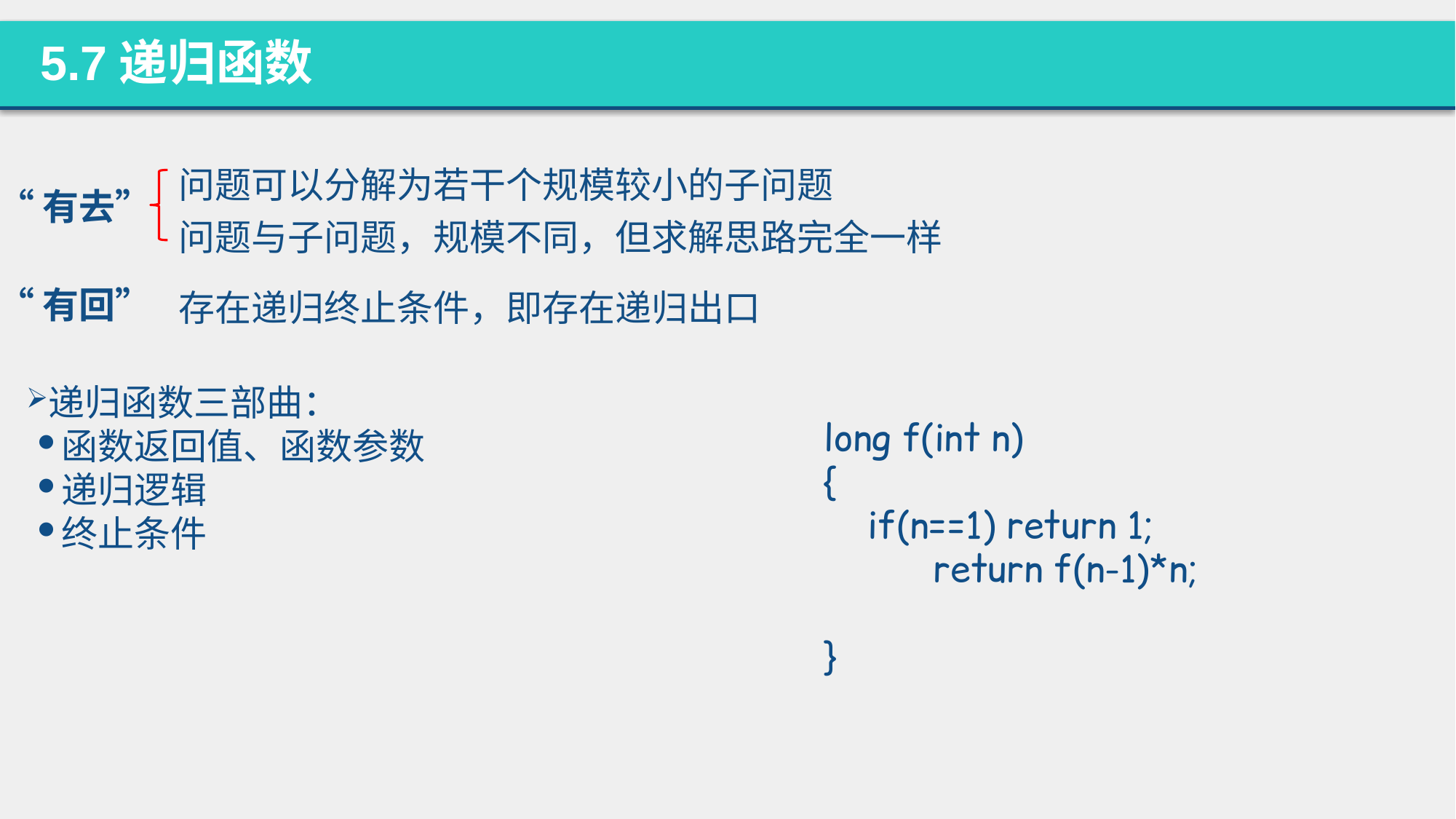

5.7递归函数
问题可以分解为若干个规模较小的子问题
问题与子问题，规模不同，但求解思路完全一样
存在递归终止条件，即存在递归出口
“有去”

“有回”
递归函数三部曲：
函数返回值、函数参数
递归逻辑
终止条件
long f(int n)
{
    if(n==1) return 1;
	return f(n-1)*n;
}